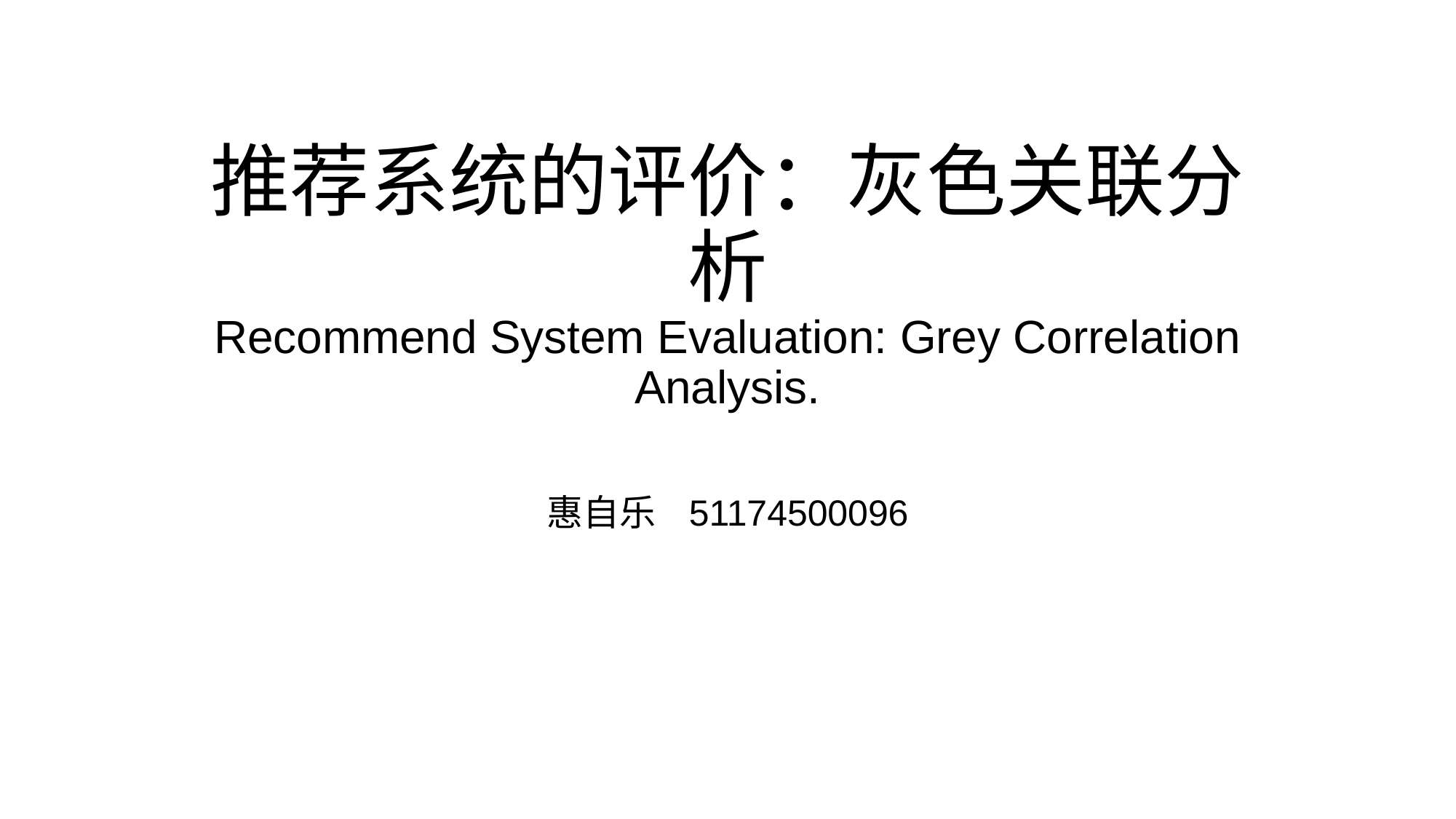

# 推荐系统的评价：灰色关联分析 Recommend System Evaluation: Grey Correlation Analysis.

惠自乐   51174500096